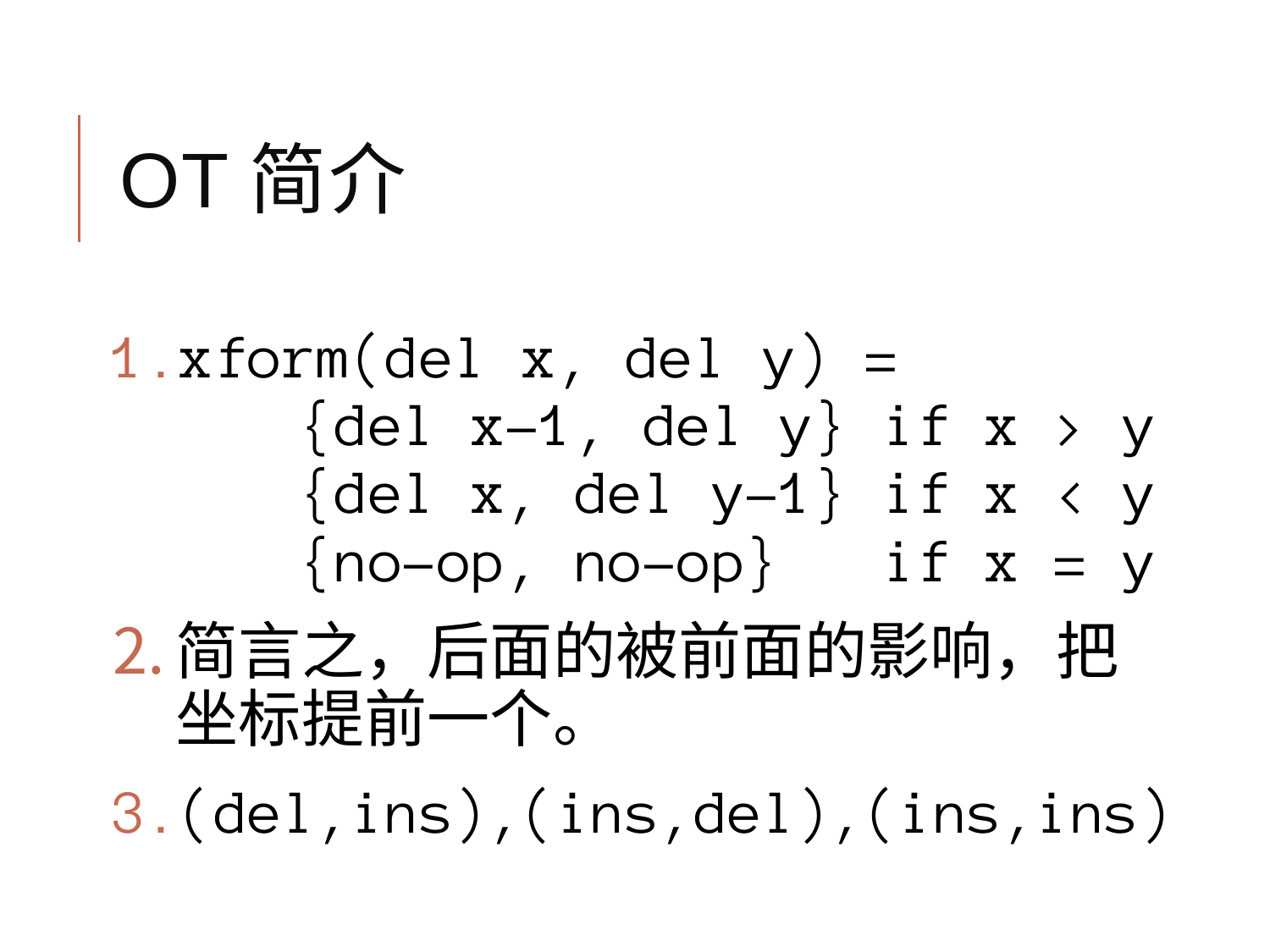

# OT简介
xform(del x, del y) =
	{del x-1, del y} if x > y
	{del x, del y-1} if x < y
	{no-op, no-op}   if x = y
简言之，后面的被前面的影响，把坐标提前一个。
(del,ins),(ins,del),(ins,ins)